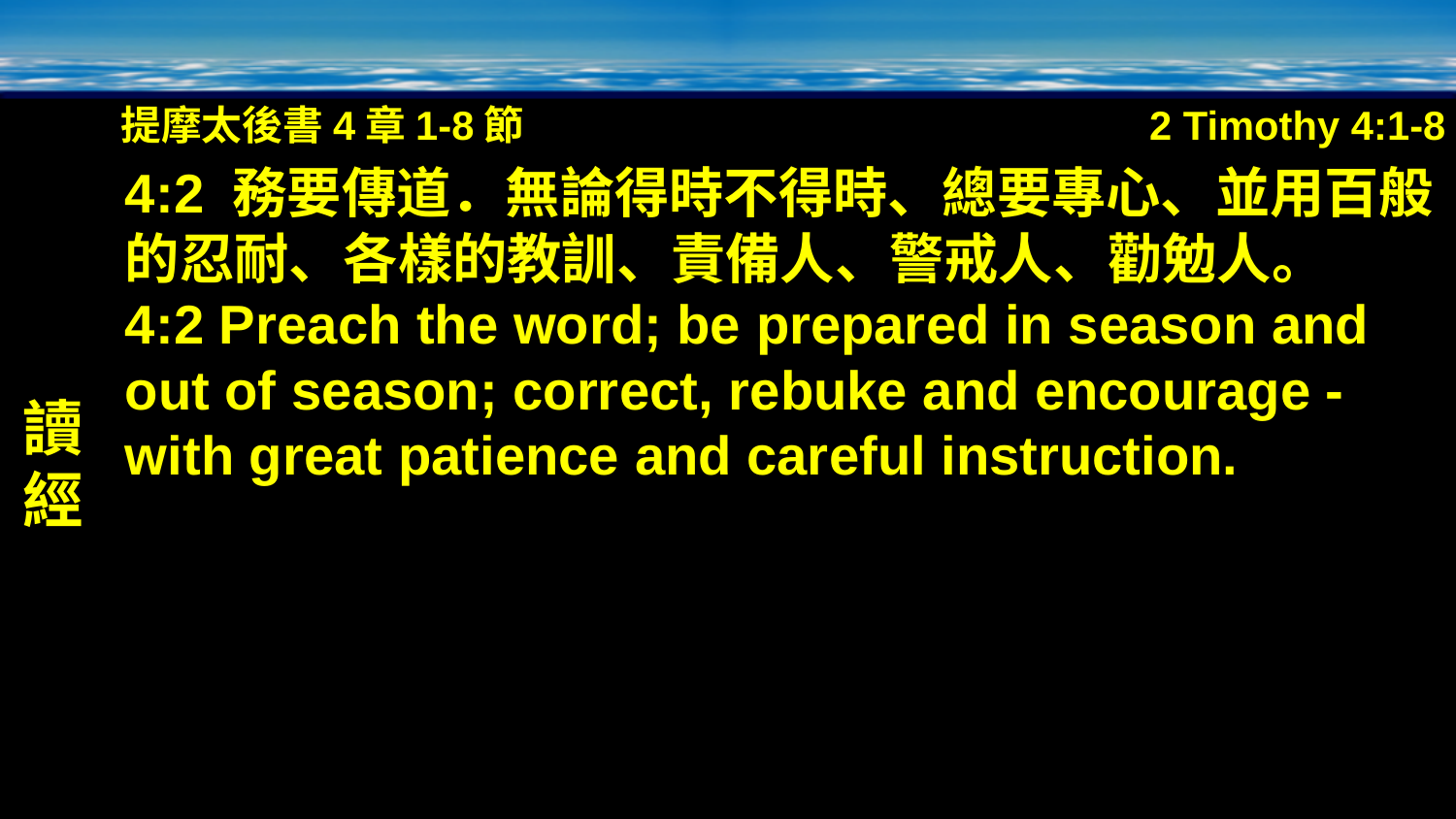

提摩太後書4章1-8節
2 Timothy 4:1-8
讀經
4:2 務要傳道．無論得時不得時、總要專心、並用百般的忍耐、各樣的教訓、責備人、警戒人、勸勉人。
4:2 Preach the word; be prepared in season and out of season; correct, rebuke and encourage - with great patience and careful instruction.